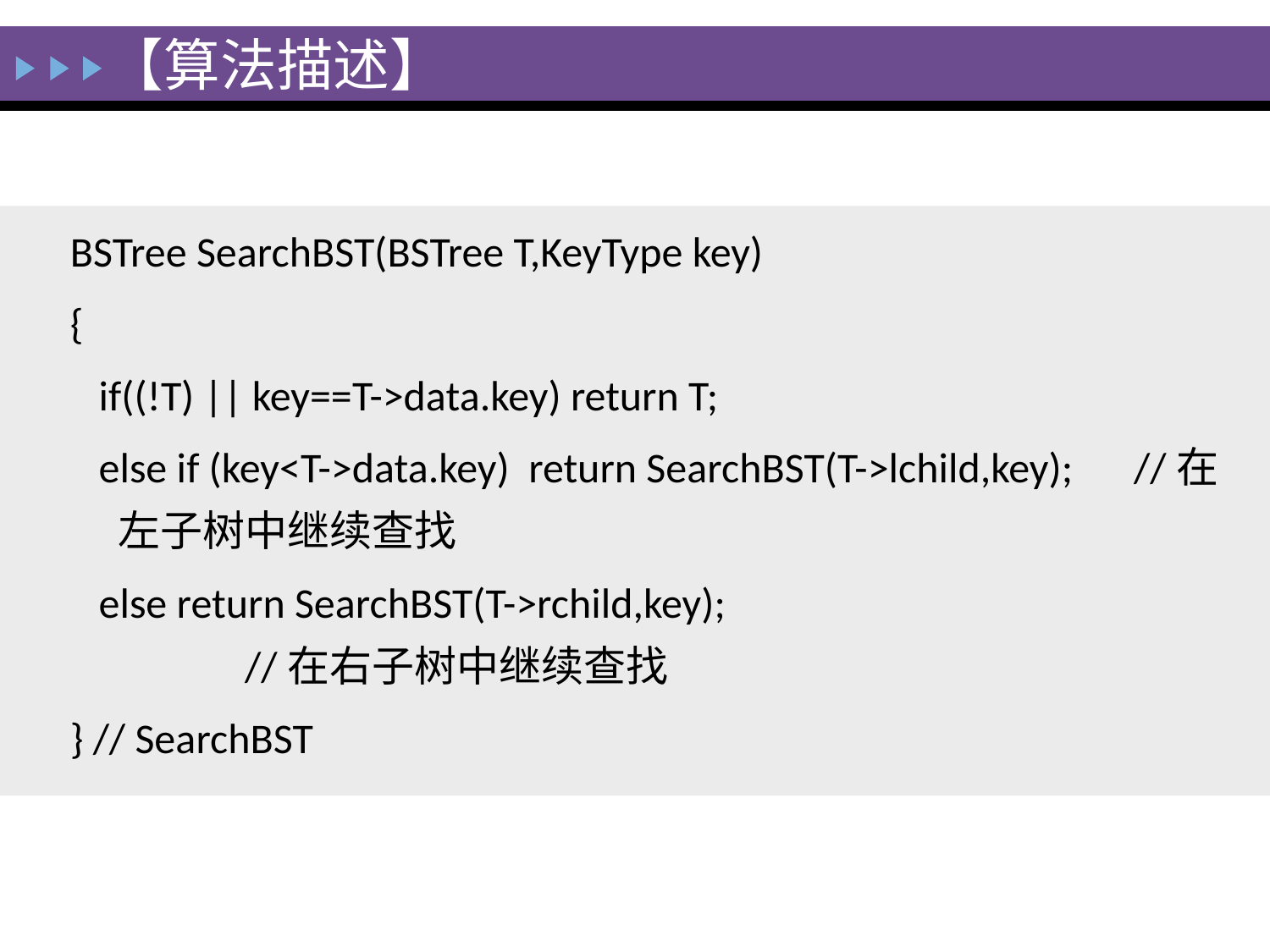

【算法描述】

BSTree SearchBST(BSTree T,KeyType key)
{
   if((!T) || key==T->data.key) return T;
   else if (key<T->data.key)  return SearchBST(T->lchild,key);	//在左子树中继续查找
   else return SearchBST(T->rchild,key);    		   		//在右子树中继续查找
} // SearchBST